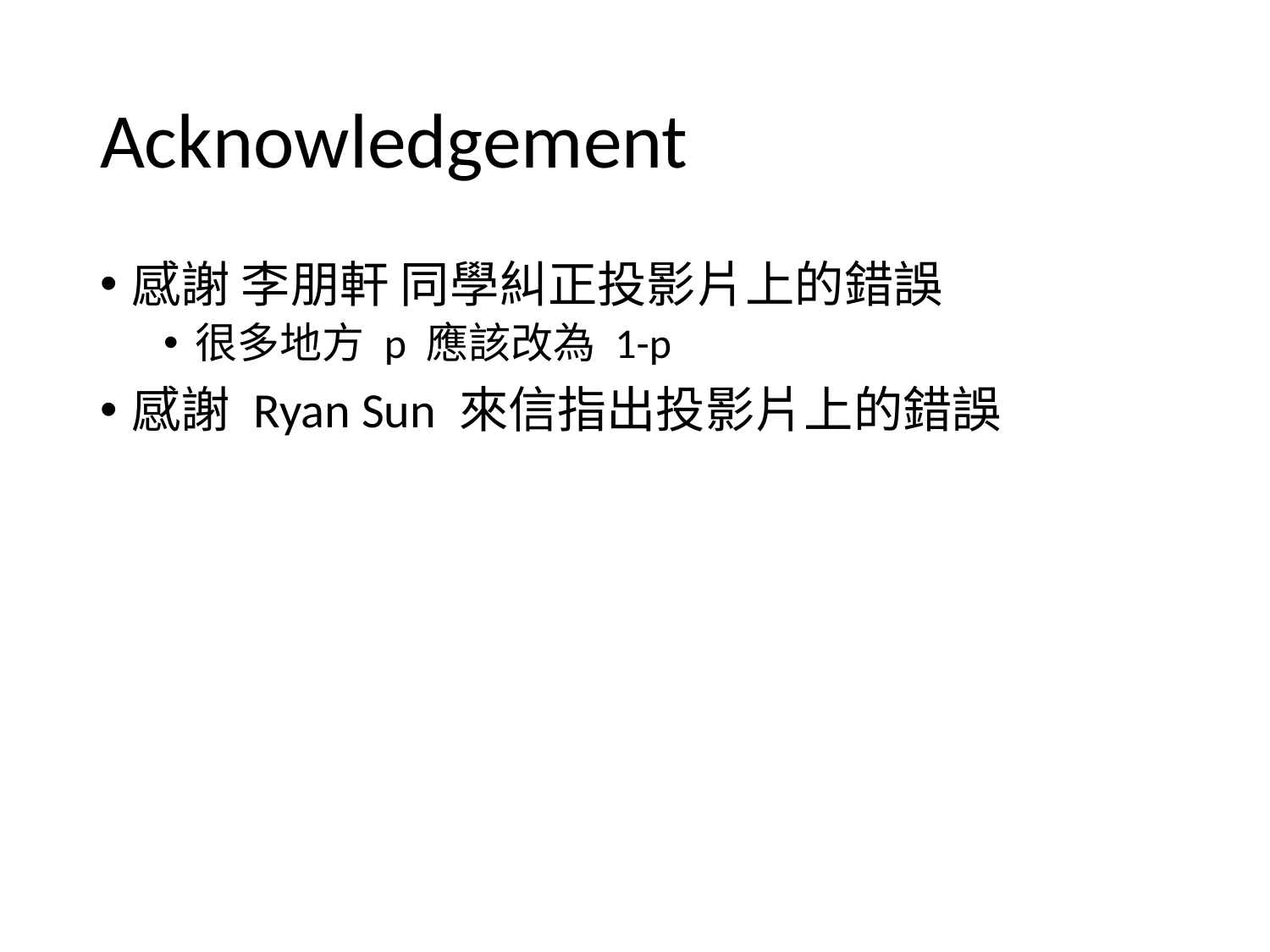

# Acknowledgement
感謝 李朋軒 同學糾正投影片上的錯誤
很多地方 p 應該改為 1-p
感謝 Ryan Sun 來信指出投影片上的錯誤